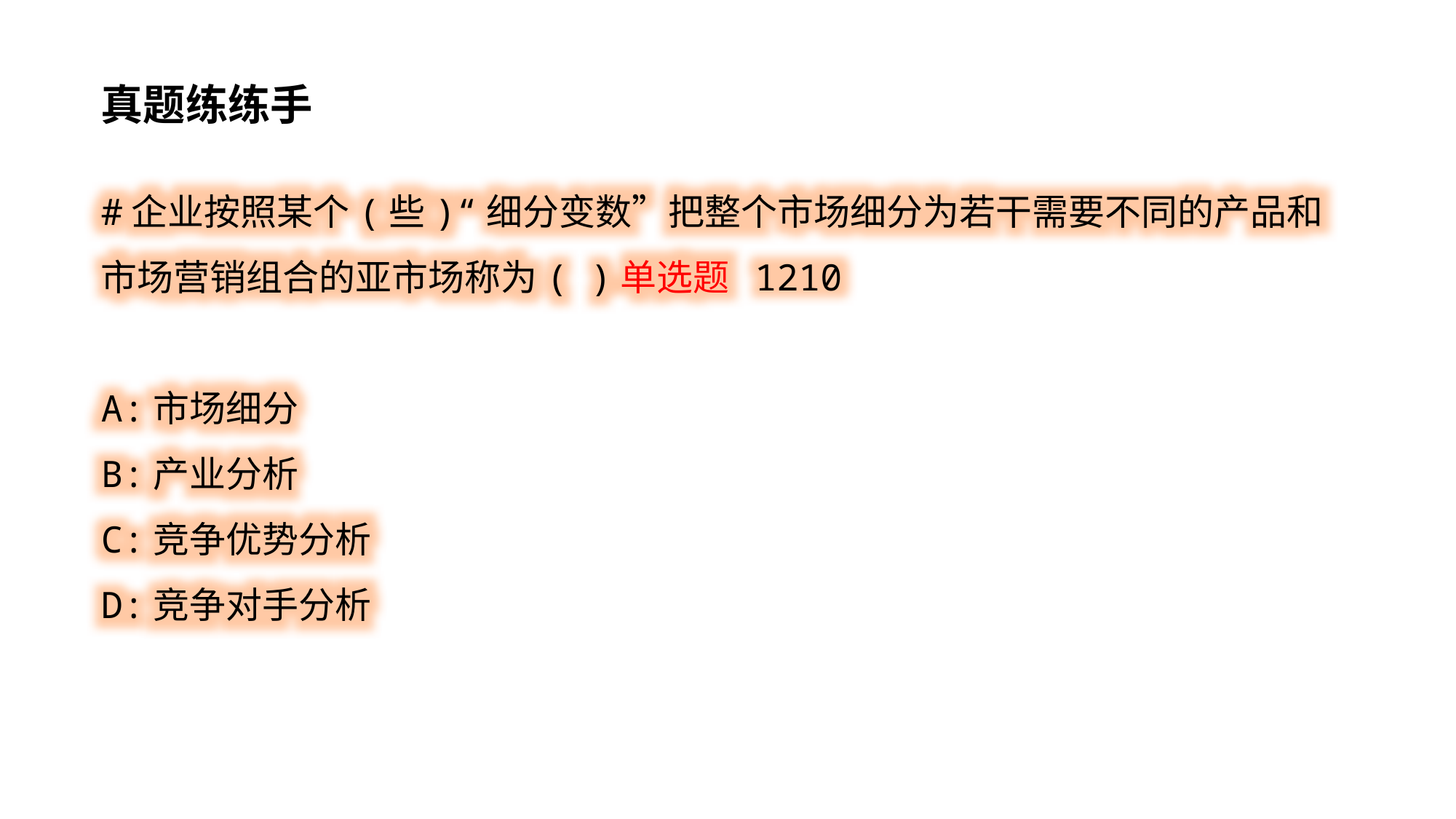

真题练练手
#企业按照某个(些)“细分变数”把整个市场细分为若干需要不同的产品和市场营销组合的亚市场称为( )单选题  1210

A:市场细分
B:产业分析
C:竞争优势分析
D:竞争对手分析